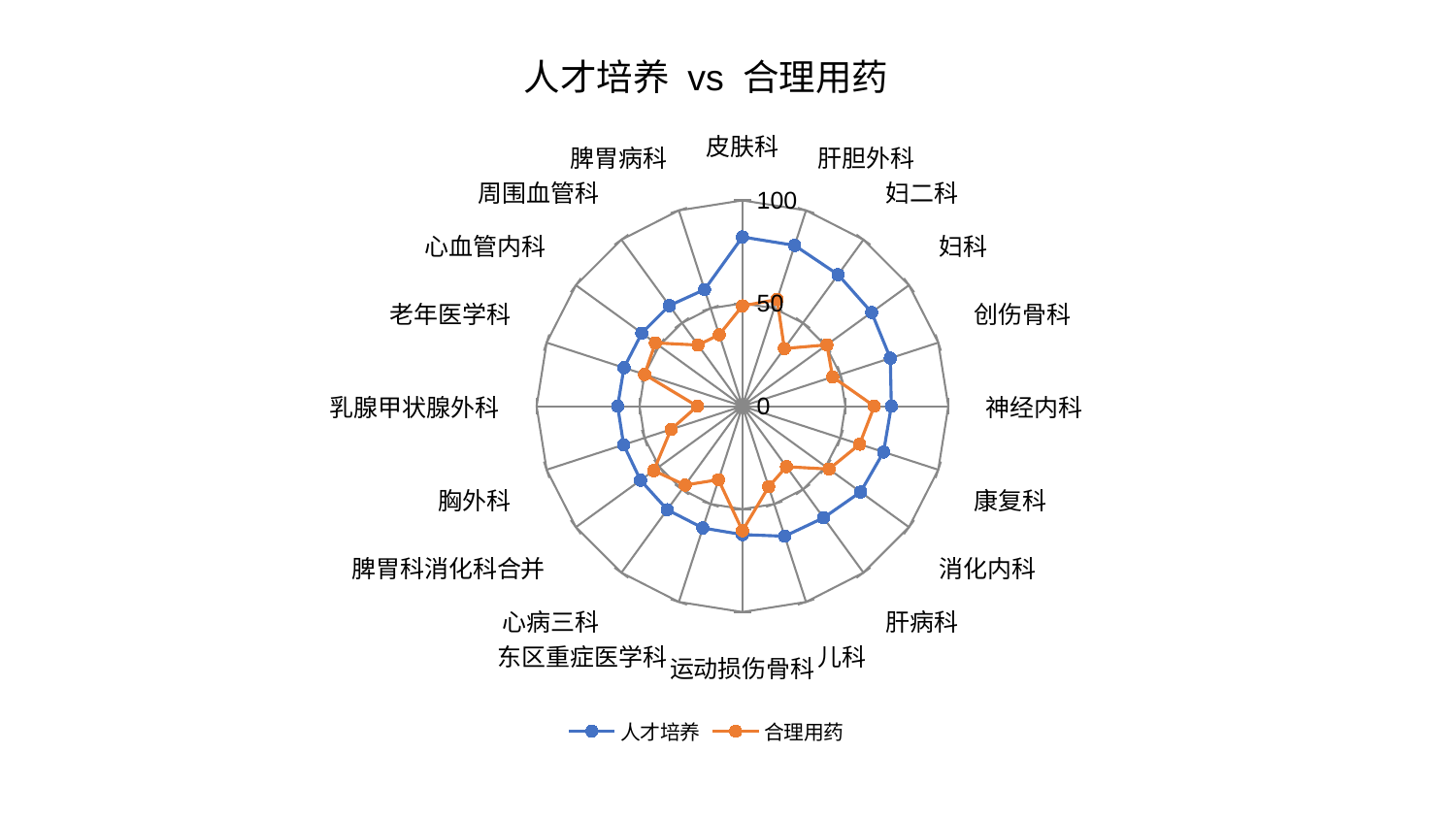

### Chart: 人才培养 vs 合理用药

| Category | 人才培养 | 合理用药 |
|---|---|---|
| 皮肤科 | 82.2318101992766 | 48.729133499461014 |
| 肝胆外科 | 82.14926414413559 | 54.53098751308584 |
| 妇二科 | 79.01442136709379 | 34.6377113611276 |
| 妇科 | 77.53442164276623 | 50.70679468356028 |
| 创伤骨科 | 75.54115559502081 | 46.059695771164826 |
| 神经内科 | 72.32369853112205 | 64.0557589975282 |
| 康复科 | 72.07304616181051 | 59.839462402998684 |
| 消化内科 | 70.94508317119376 | 52.014322737178524 |
| 肝病科 | 67.06453046708074 | 36.360722479809354 |
| 儿科 | 66.42902785443646 | 41.18732865755382 |
| 运动损伤骨科 | 62.39477709119007 | 60.54689271389003 |
| 东区重症医学科 | 62.2396042965482 | 37.571475923768695 |
| 心病三科 | 62.176731664519316 | 47.37809786821474 |
| 脾胃科消化科合并 | 61.2134012417761 | 53.2839379020557 |
| 胸外科 | 60.70433348560812 | 36.49033440521922 |
| 乳腺甲状腺外科 | 60.60975163883234 | 21.929128336093378 |
| 老年医学科 | 60.5126042190012 | 49.98778471410406 |
| 心血管内科 | 60.425498455976474 | 52.31037406022029 |
| 周围血管科 | 60.39848294326422 | 36.732400630867744 |
| 脾胃病科 | 59.58843061223654 | 36.489402704951296 |
90